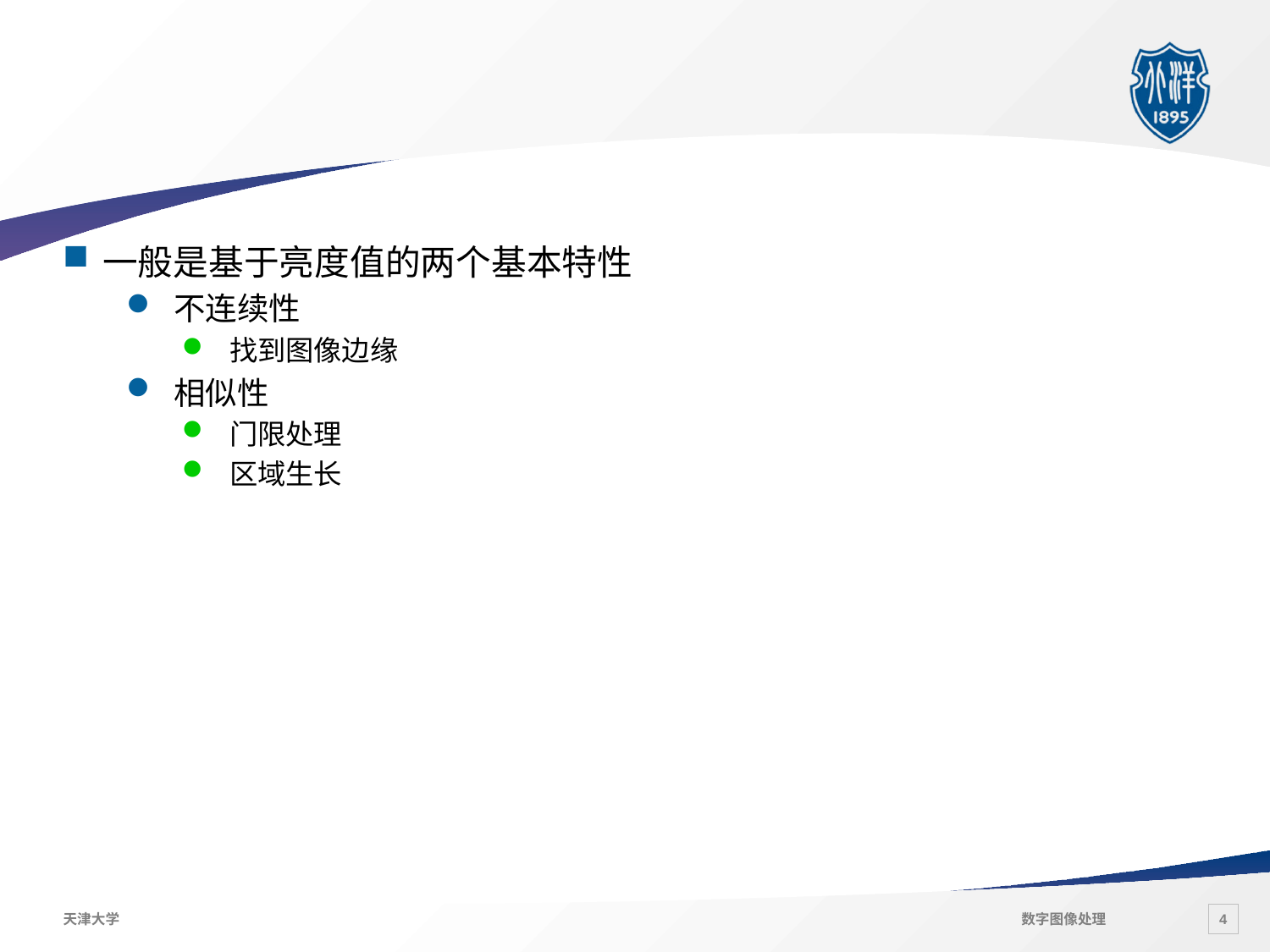

#
一般是基于亮度值的两个基本特性
不连续性
找到图像边缘
相似性
门限处理
区域生长